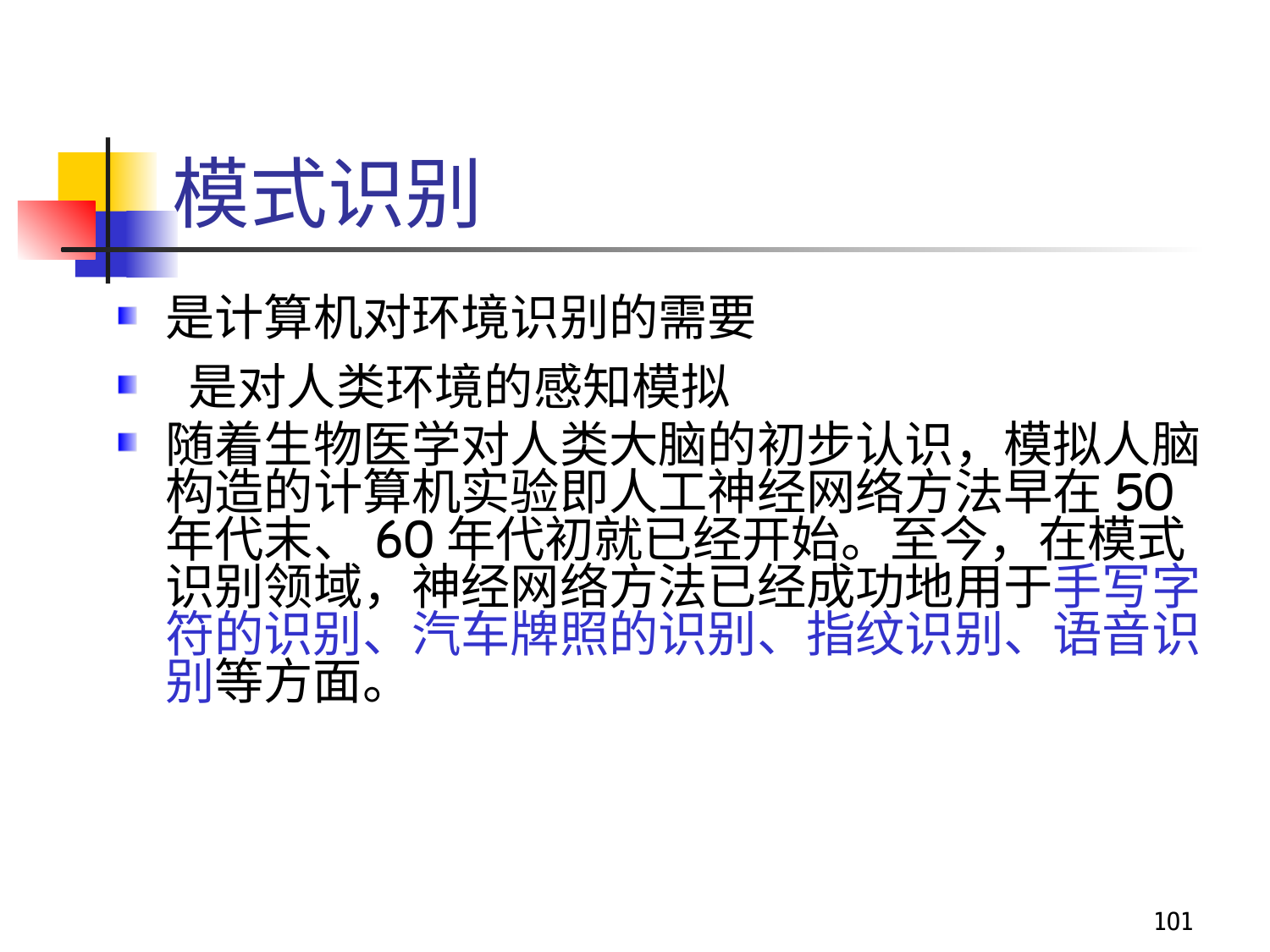

# 模式识别
是计算机对环境识别的需要
 是对人类环境的感知模拟
随着生物医学对人类大脑的初步认识，模拟人脑构造的计算机实验即人工神经网络方法早在50年代末、60年代初就已经开始。至今，在模式识别领域，神经网络方法已经成功地用于手写字符的识别、汽车牌照的识别、指纹识别、语音识别等方面。
101